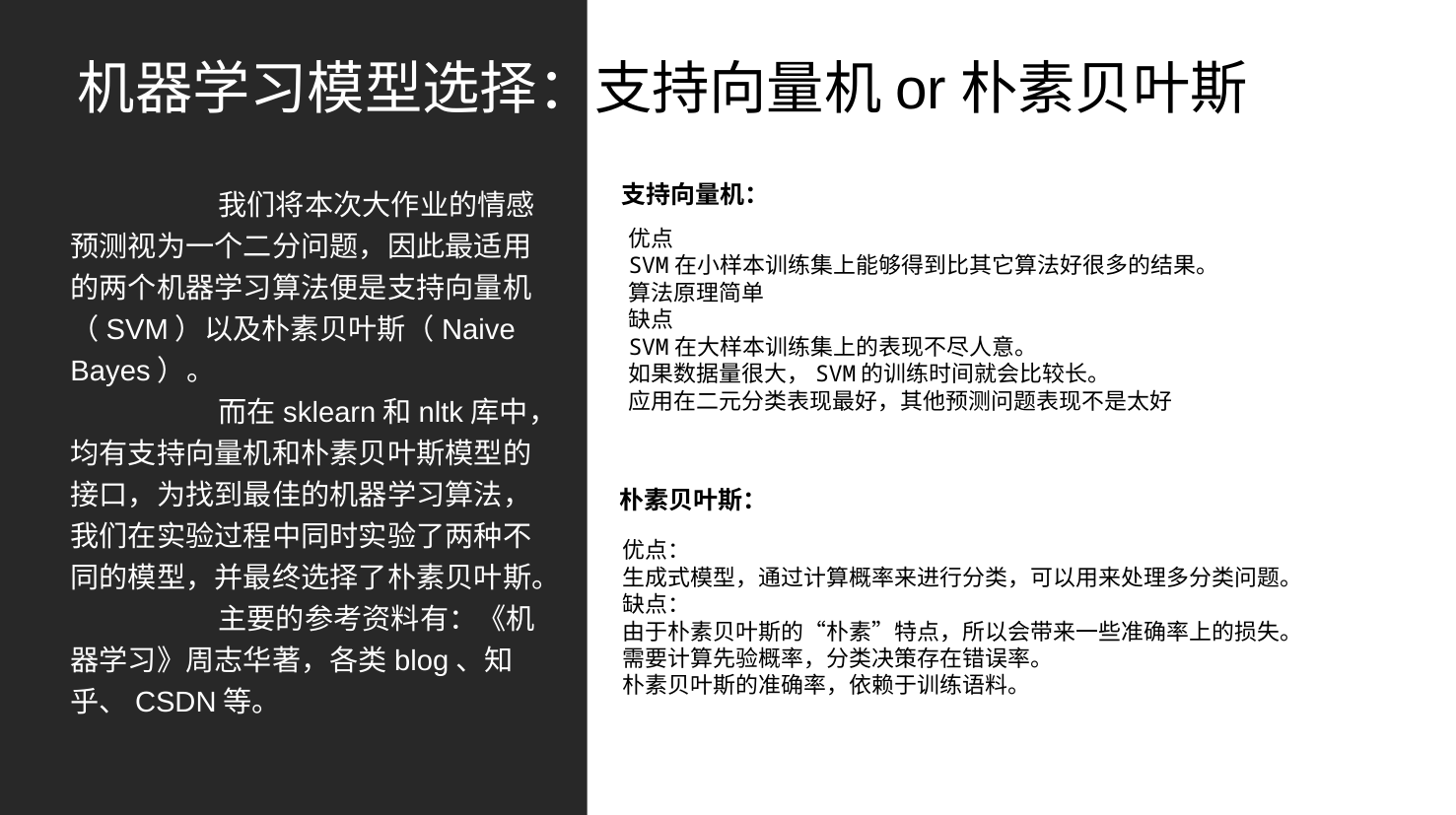

机器学习模型选择：支持向量机or朴素贝叶斯
支持向量机：
优点
SVM在小样本训练集上能够得到比其它算法好很多的结果。
算法原理简单
缺点
SVM在大样本训练集上的表现不尽人意。
如果数据量很大，SVM的训练时间就会比较长。
应用在二元分类表现最好，其他预测问题表现不是太好

	我们将本次大作业的情感预测视为一个二分问题，因此最适用的两个机器学习算法便是支持向量机（SVM）以及朴素贝叶斯（Naive Bayes）。
	而在sklearn和nltk库中，均有支持向量机和朴素贝叶斯模型的接口，为找到最佳的机器学习算法，我们在实验过程中同时实验了两种不同的模型，并最终选择了朴素贝叶斯。
	主要的参考资料有：《机器学习》周志华著，各类blog、知乎、CSDN等。
朴素贝叶斯：
优点：
生成式模型，通过计算概率来进行分类，可以用来处理多分类问题。
缺点：
由于朴素贝叶斯的“朴素”特点，所以会带来一些准确率上的损失。
需要计算先验概率，分类决策存在错误率。
朴素贝叶斯的准确率，依赖于训练语料。